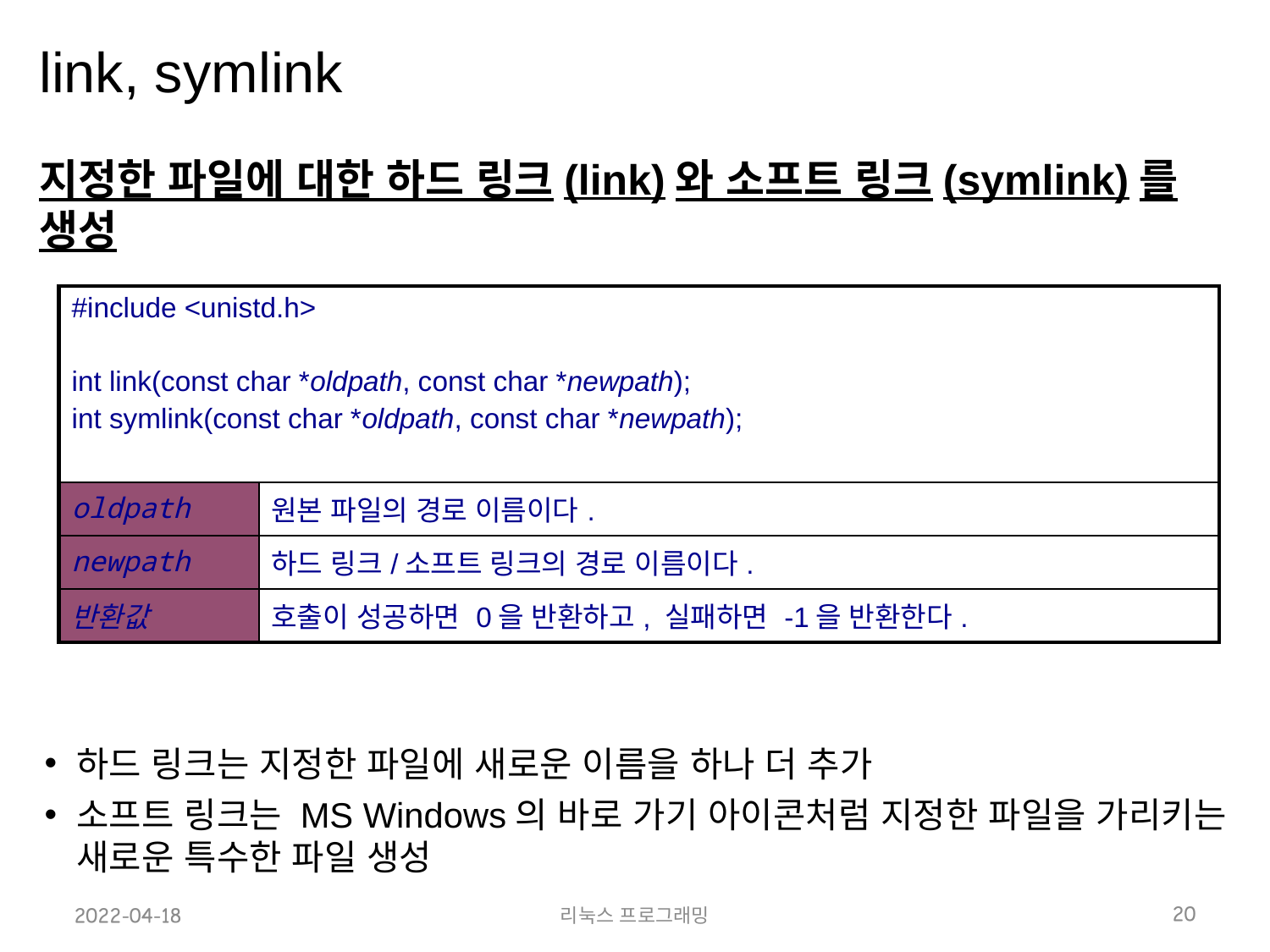

# link, symlink
지정한 파일에 대한 하드 링크(link)와 소프트 링크(symlink)를 생성

하드 링크는 지정한 파일에 새로운 이름을 하나 더 추가
소프트 링크는 MS Windows의 바로 가기 아이콘처럼 지정한 파일을 가리키는 새로운 특수한 파일 생성

| #include <unistd.h> int link(const char \*oldpath, const char \*newpath); int symlink(const char \*oldpath, const char \*newpath); |  |
| --- | --- |
| oldpath | 원본 파일의 경로 이름이다. |
| newpath | 하드 링크/소프트 링크의 경로 이름이다. |
| 반환값 | 호출이 성공하면 0을 반환하고, 실패하면 -1을 반환한다. |
2022-04-18
리눅스 프로그래밍
20